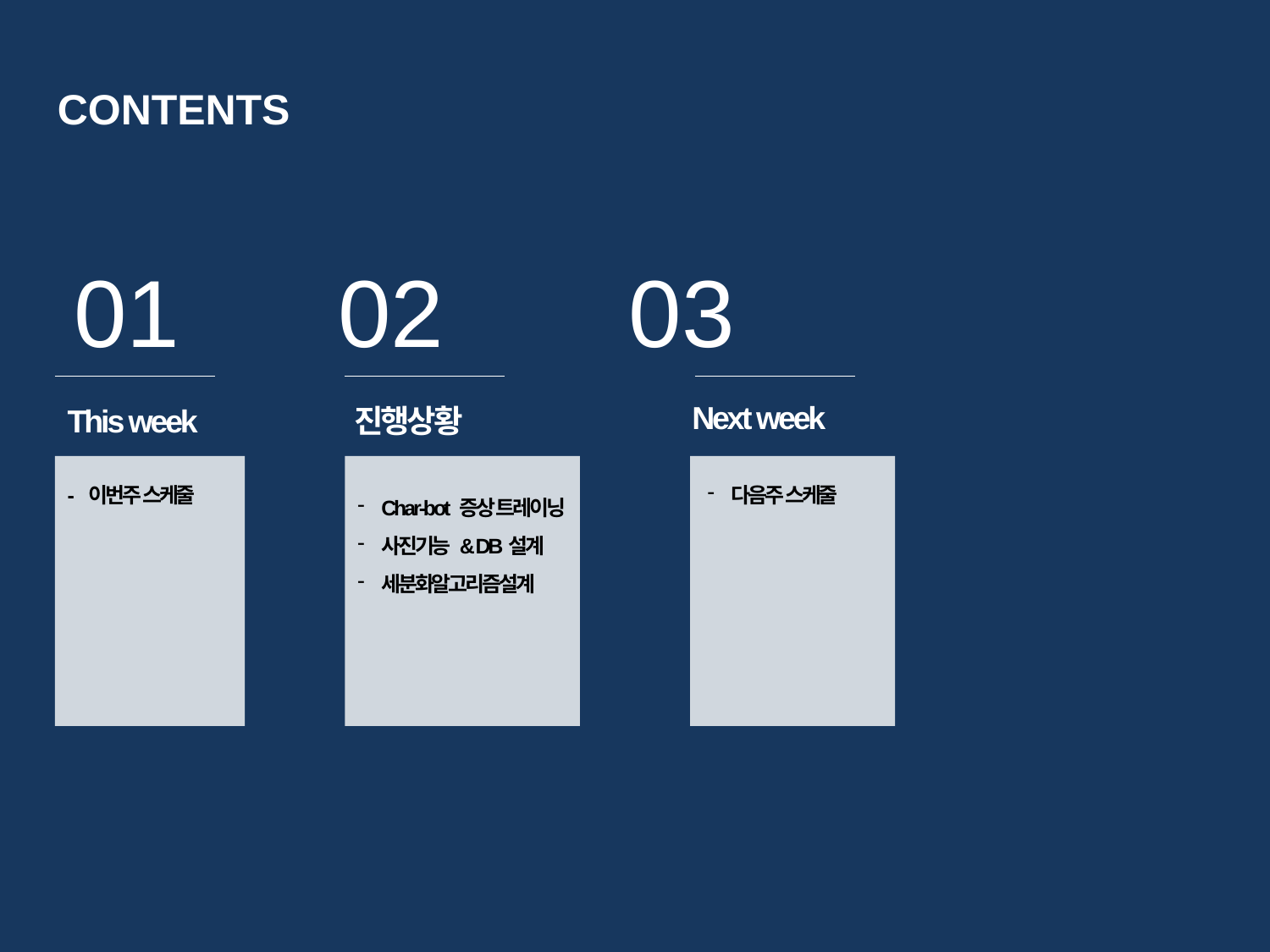

CONTENTS
 01      02       03
    Next week
This week
 진행상황

-  이번주 스케줄

Char-bot 증상 트레이닝
사진기능 & DB설계
세분화알고리즘설계

다음주 스케줄